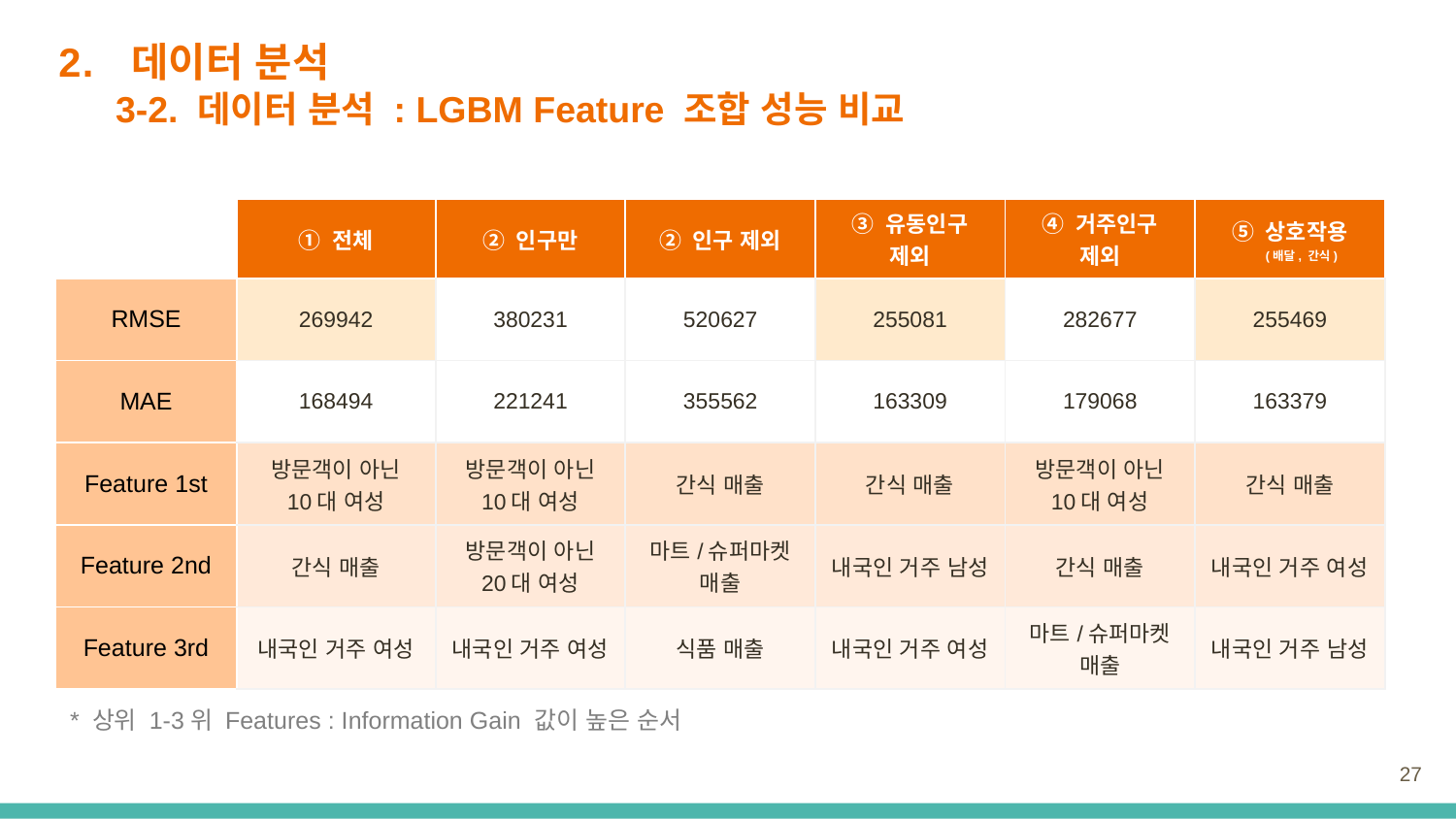

데이터 분석
3-2. 데이터 분석 : LGBM Feature 조합 성능 비교
|  | ① 전체 | ② 인구만 | ② 인구 제외 | ③ 유동인구 제외 | ④ 거주인구 제외 | ⑤ 상호작용 (배달, 간식) |
| --- | --- | --- | --- | --- | --- | --- |
| RMSE | 269942 | 380231 | 520627 | 255081 | 282677 | 255469 |
| MAE | 168494 | 221241 | 355562 | 163309 | 179068 | 163379 |
| Feature 1st | 방문객이 아닌 10대 여성 | 방문객이 아닌 10대 여성 | 간식 매출 | 간식 매출 | 방문객이 아닌 10대 여성 | 간식 매출 |
| Feature 2nd | 간식 매출 | 방문객이 아닌 20대 여성 | 마트/슈퍼마켓 매출 | 내국인 거주 남성 | 간식 매출 | 내국인 거주 여성 |
| Feature 3rd | 내국인 거주 여성 | 내국인 거주 여성 | 식품 매출 | 내국인 거주 여성 | 마트/슈퍼마켓 매출 | 내국인 거주 남성 |
* 상위 1-3위 Features : Information Gain 값이 높은 순서
27